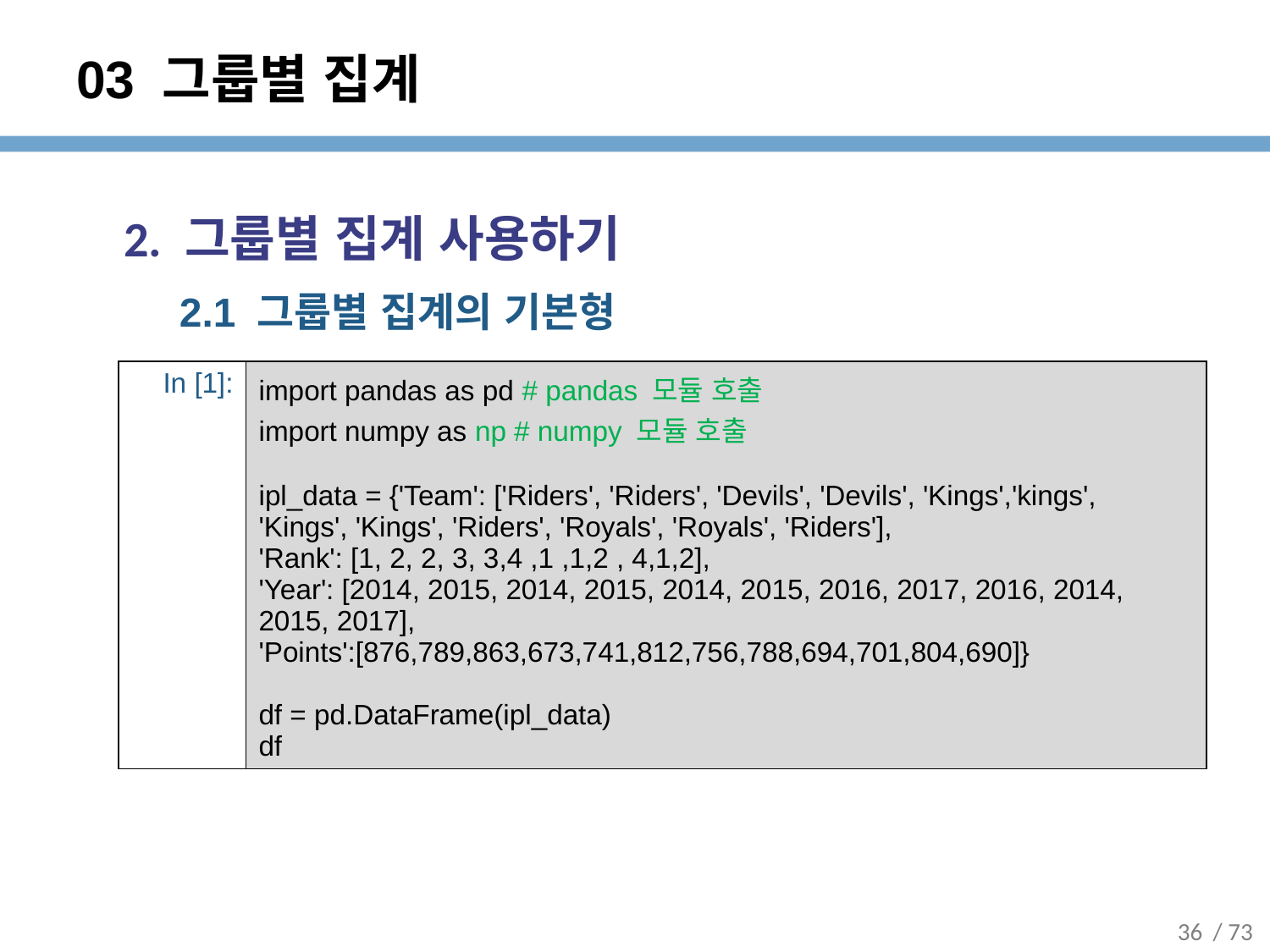

# 03 그룹별 집계
2. 그룹별 집계 사용하기
2.1 그룹별 집계의 기본형

| In [1]: | import pandas as pd # pandas 모듈 호출 import numpy as np # numpy 모듈 호출 ipl\_data = {'Team': ['Riders', 'Riders', 'Devils', 'Devils', 'Kings','kings', 'Kings', 'Kings', 'Riders', 'Royals', 'Royals', 'Riders'], 'Rank': [1, 2, 2, 3, 3,4 ,1 ,1,2 , 4,1,2], 'Year': [2014, 2015, 2014, 2015, 2014, 2015, 2016, 2017, 2016, 2014, 2015, 2017], 'Points':[876,789,863,673,741,812,756,788,694,701,804,690]} df = pd.DataFrame(ipl\_data) df |
| --- | --- |
36
/ 73